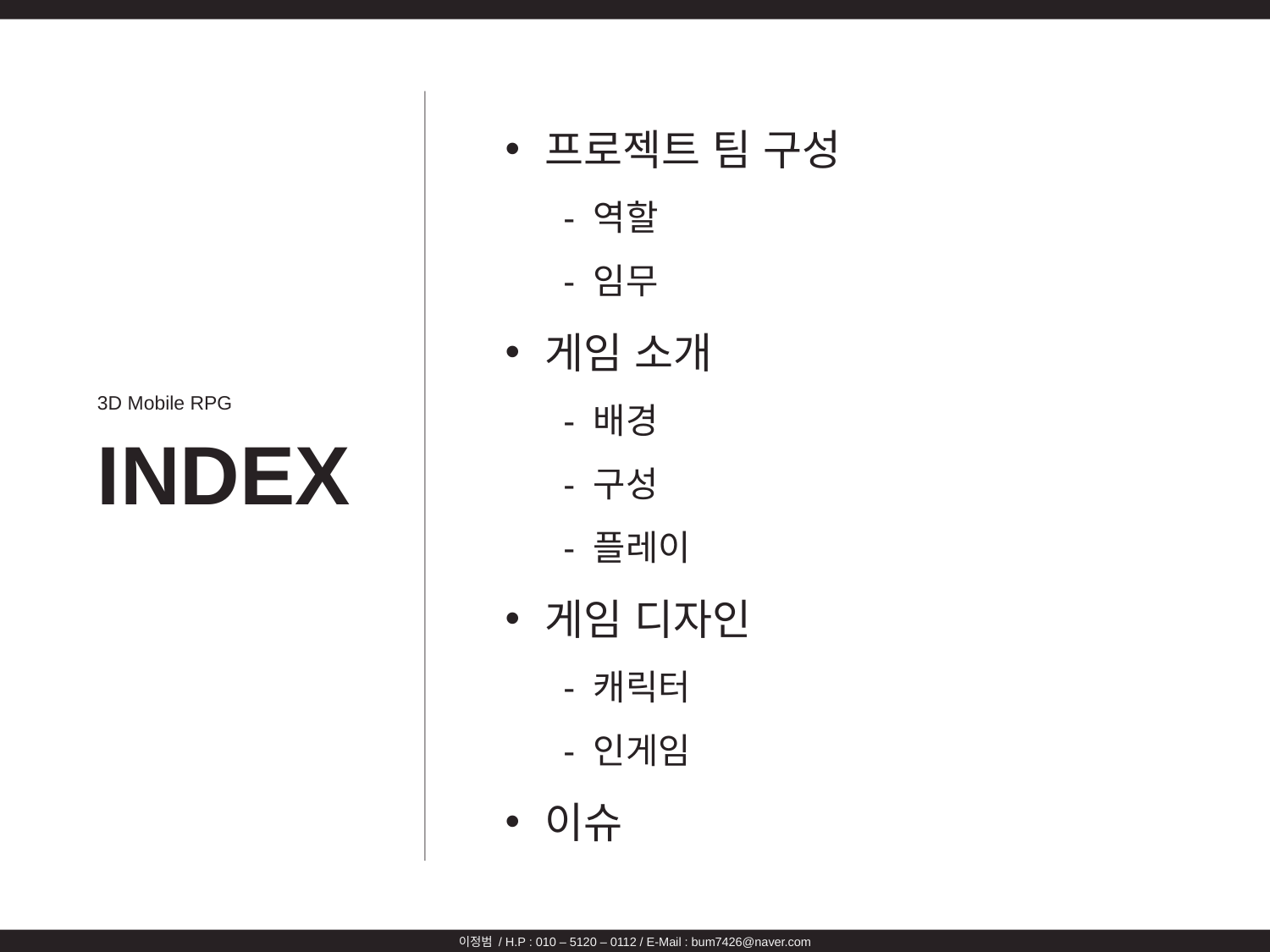

프로젝트 팀 구성
 - 역할
 - 임무
게임 소개
 - 배경
 - 구성
 - 플레이
게임 디자인
 - 캐릭터
 - 인게임
이슈
3D Mobile RPG
INDEX
이정범 / H.P : 010 – 5120 – 0112 / E-Mail : bum7426@naver.com